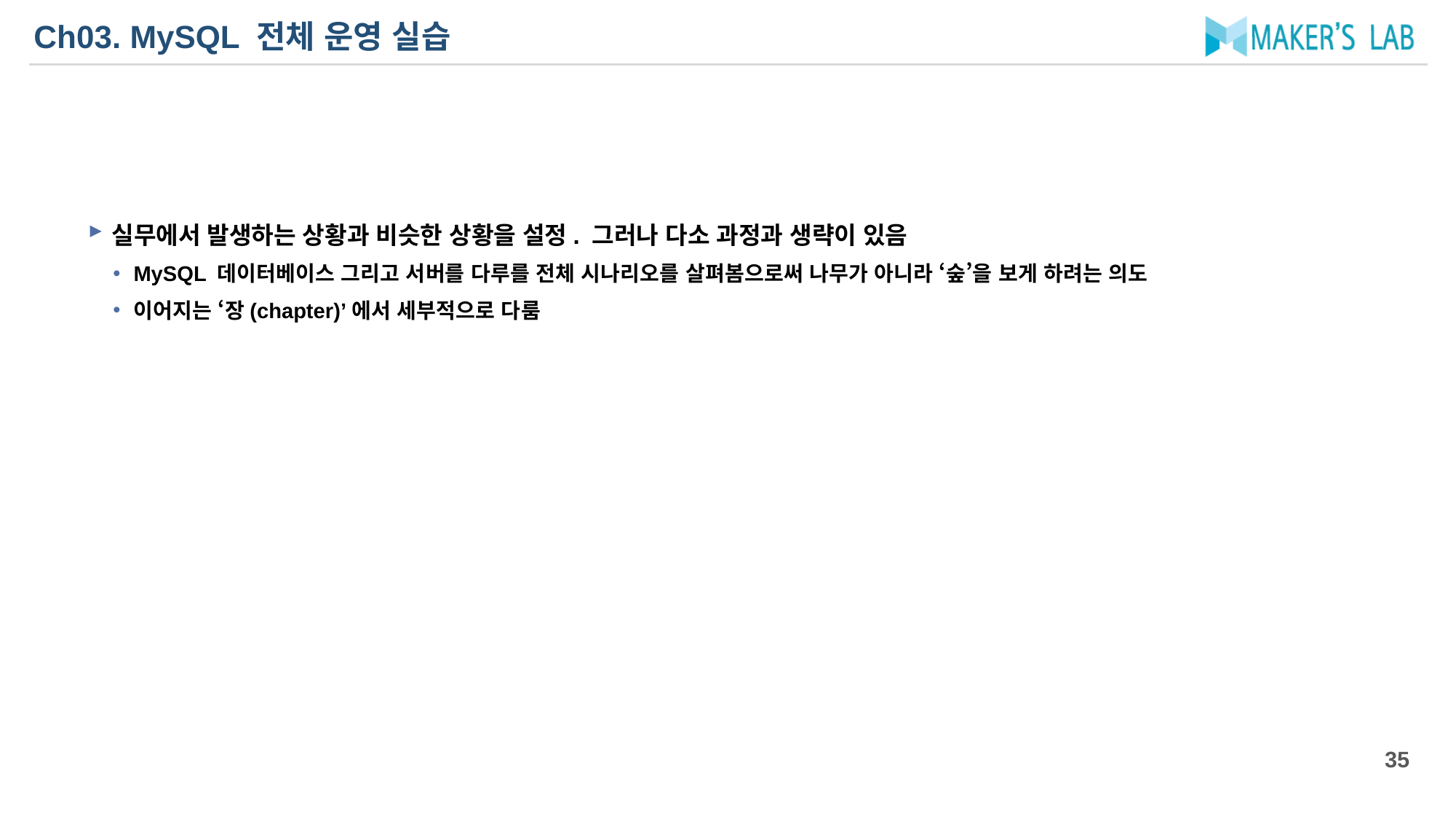

# Ch03. MySQL 전체 운영 실습

실무에서 발생하는 상황과 비슷한 상황을 설정. 그러나 다소 과정과 생략이 있음
MySQL 데이터베이스 그리고 서버를 다루를 전체 시나리오를 살펴봄으로써 나무가 아니라 ‘숲’을 보게 하려는 의도
이어지는 ‘장(chapter)’에서 세부적으로 다룸
35